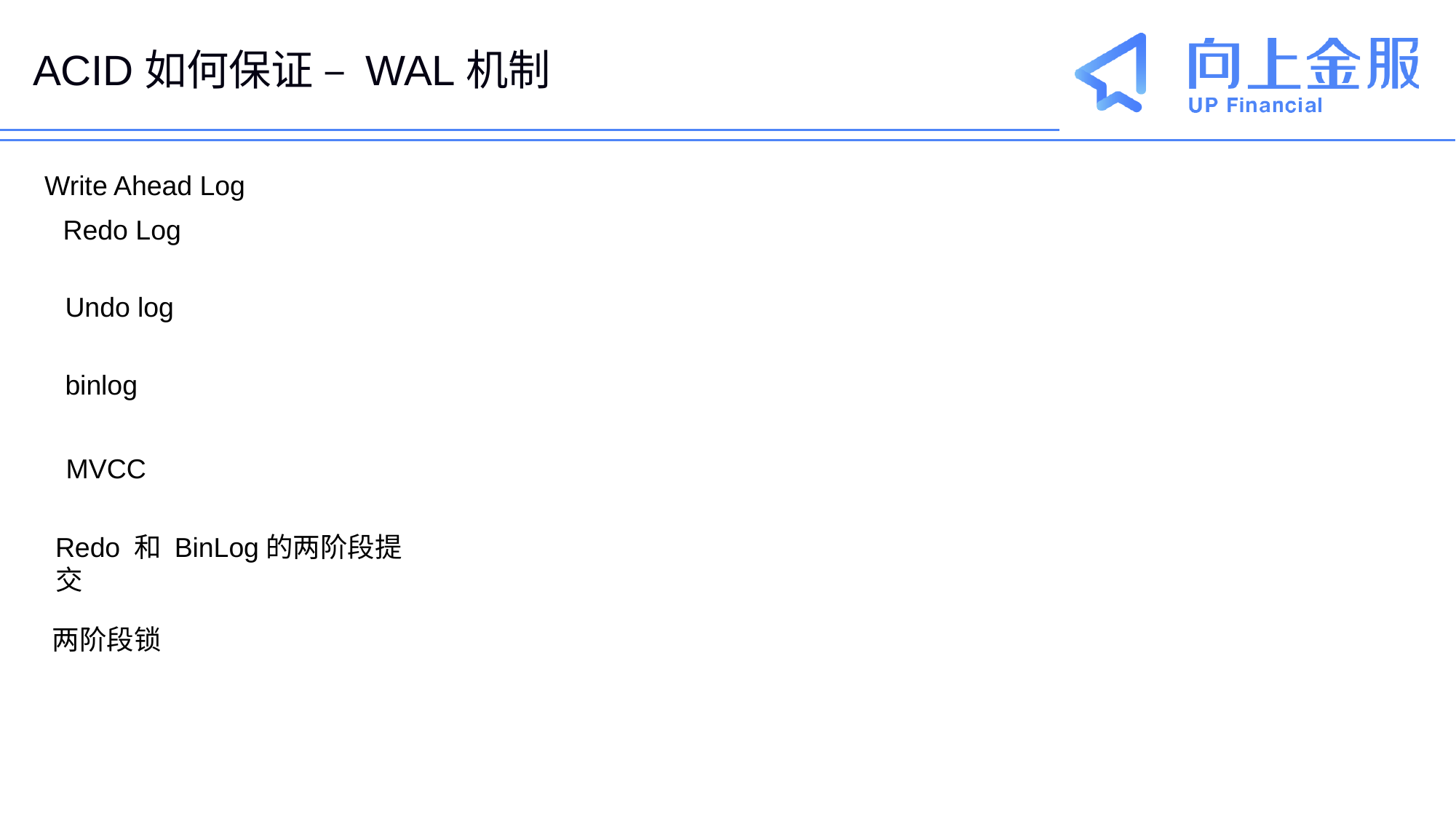

延迟符
# ACID如何保证 – WAL机制
Write Ahead Log
Redo Log
Undo log
binlog
MVCC
Redo 和 BinLog的两阶段提交
两阶段锁